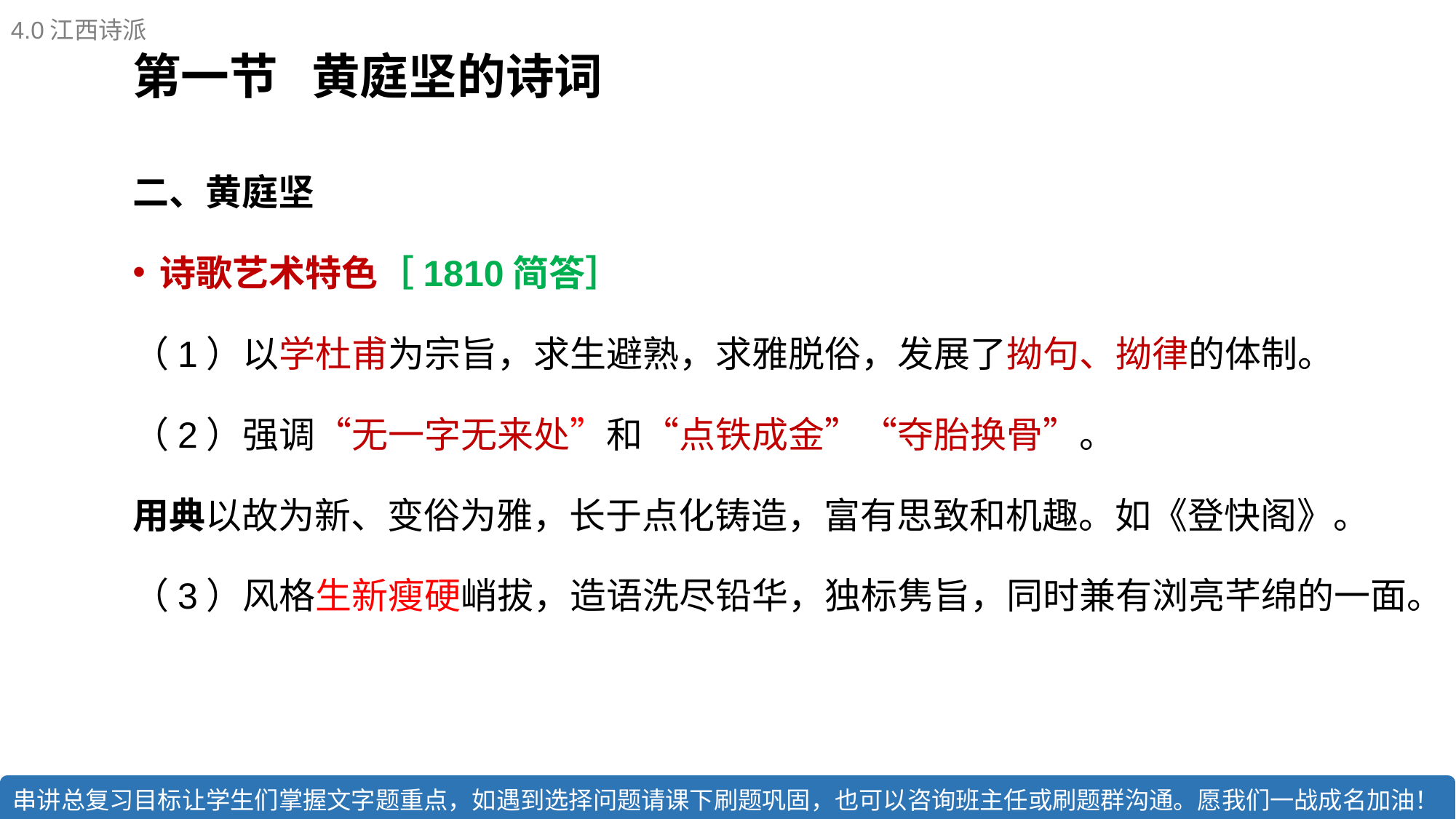

4.0江西诗派
# 第一节   黄庭坚的诗词
二、黄庭坚
诗歌艺术特色［1810简答］
（1）以学杜甫为宗旨，求生避熟，求雅脱俗，发展了拗句、拗律的体制。
（2）强调“无一字无来处”和“点铁成金”“夺胎换骨”。
用典以故为新、变俗为雅，长于点化铸造，富有思致和机趣。如《登快阁》。
（3）风格生新瘦硬峭拔，造语洗尽铅华，独标隽旨，同时兼有浏亮芊绵的一面。